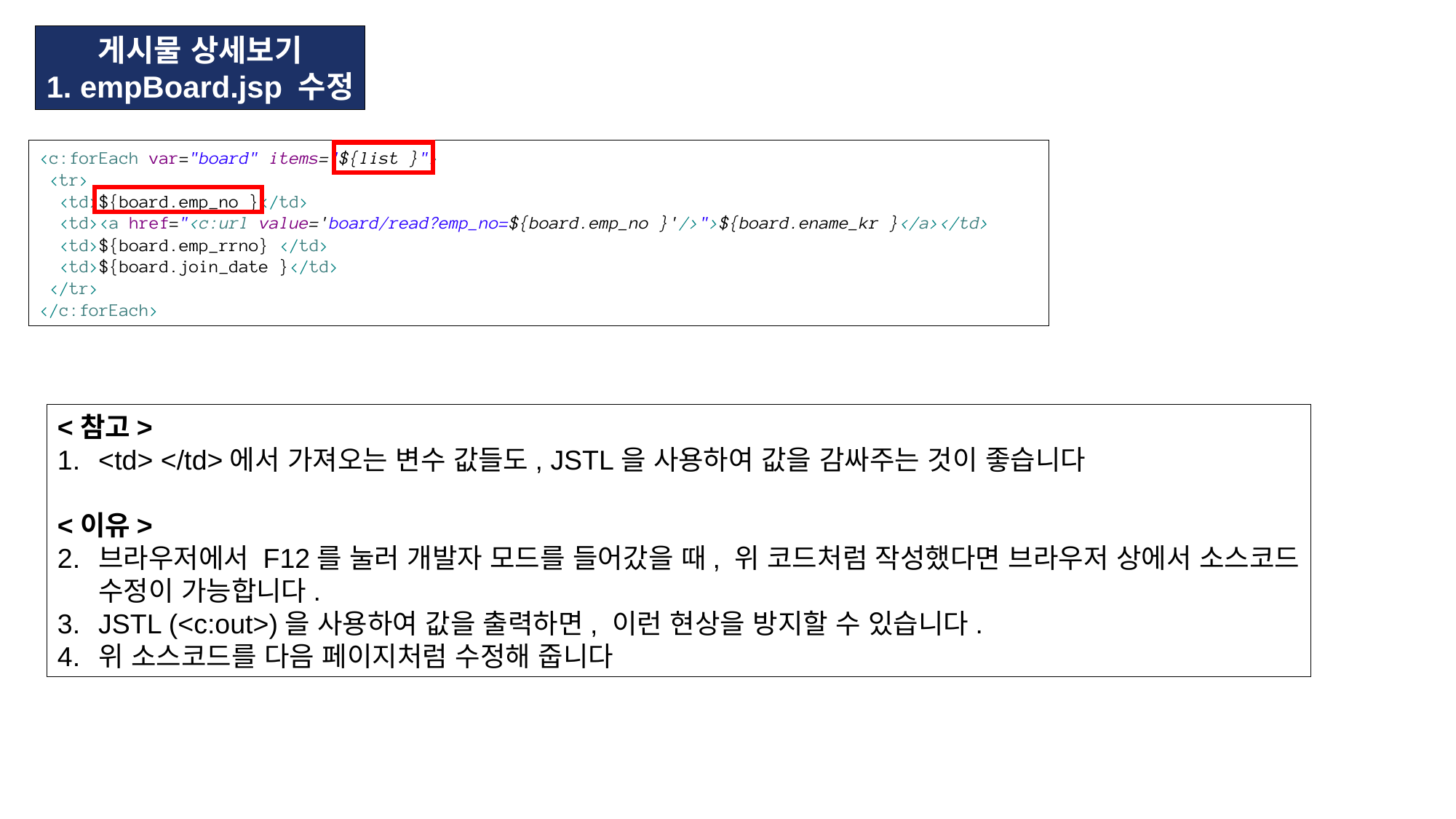

게시물 상세보기
1. empBoard.jsp 수정
<c:forEach var="board" items="${list }">
 <tr>
  <td>${board.emp_no }</td>
  <td><a href="<c:url value='board/read?emp_no=${board.emp_no }'/>">${board.ename_kr }</a></td>
  <td>${board.emp_rrno} </td>
  <td>${board.join_date }</td>
 </tr>
</c:forEach>

<참고>
<td> </td>에서 가져오는 변수 값들도, JSTL을 사용하여 값을 감싸주는 것이 좋습니다

<이유>
브라우저에서 F12를 눌러 개발자 모드를 들어갔을 때, 위 코드처럼 작성했다면 브라우저 상에서 소스코드
수정이 가능합니다.
JSTL (<c:out>)을 사용하여 값을 출력하면, 이런 현상을 방지할 수 있습니다.
위 소스코드를 다음 페이지처럼 수정해 줍니다